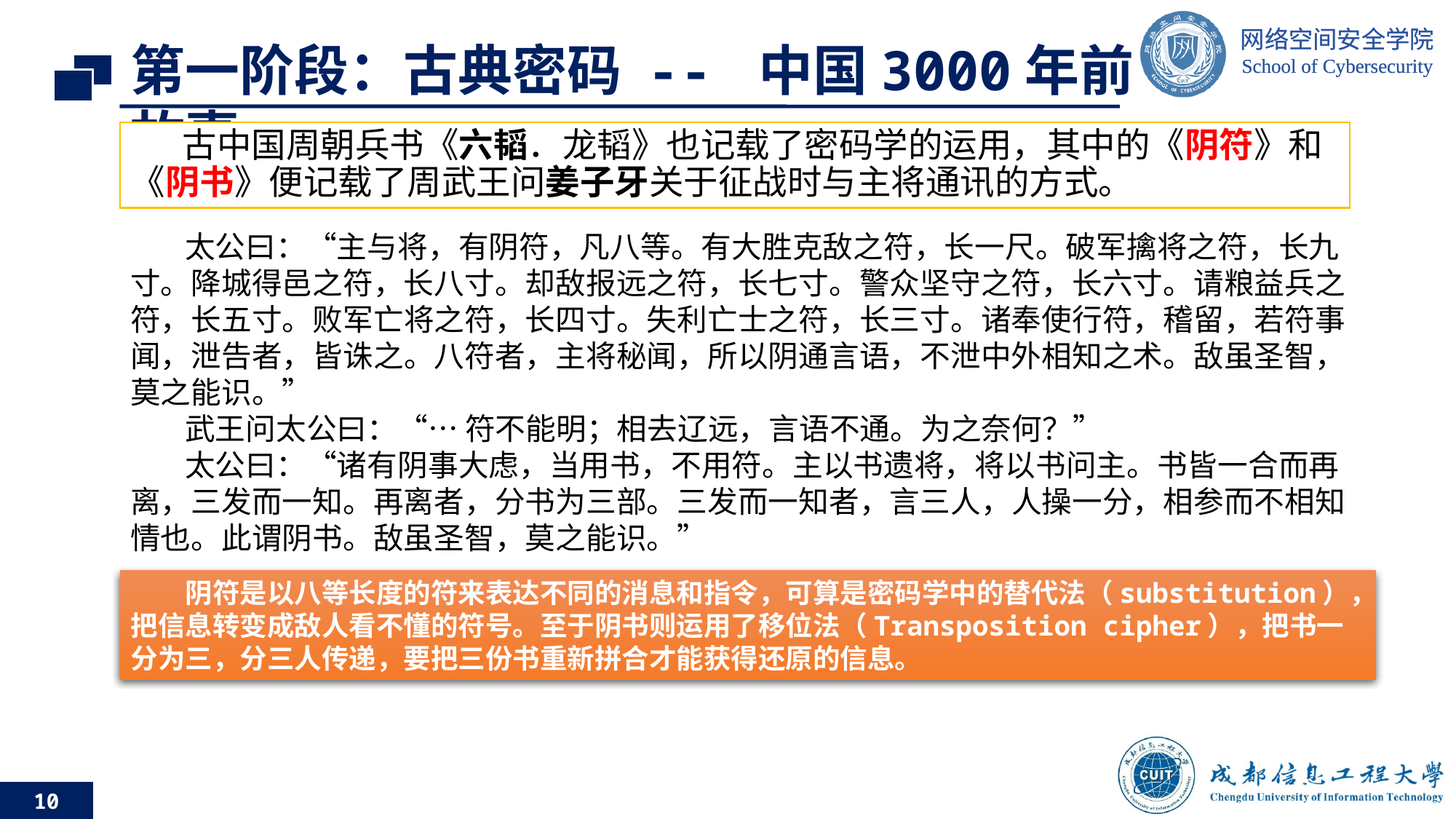

# 第一阶段：古典密码 -- 中国3000年前故事
古中国周朝兵书《六韬．龙韬》也记载了密码学的运用，其中的《阴符》和《阴书》便记载了周武王问姜子牙关于征战时与主将通讯的方式。
太公曰：“主与将，有阴符，凡八等。有大胜克敌之符，长一尺。破军擒将之符，长九寸。降城得邑之符，长八寸。却敌报远之符，长七寸。警众坚守之符，长六寸。请粮益兵之符，长五寸。败军亡将之符，长四寸。失利亡士之符，长三寸。诸奉使行符，稽留，若符事闻，泄告者，皆诛之。八符者，主将秘闻，所以阴通言语，不泄中外相知之术。敌虽圣智，莫之能识。”
武王问太公曰：“… 符不能明；相去辽远，言语不通。为之奈何？”
太公曰：“诸有阴事大虑，当用书，不用符。主以书遗将，将以书问主。书皆一合而再离，三发而一知。再离者，分书为三部。三发而一知者，言三人，人操一分，相参而不相知情也。此谓阴书。敌虽圣智，莫之能识。”
阴符是以八等长度的符来表达不同的消息和指令，可算是密码学中的替代法（substitution），把信息转变成敌人看不懂的符号。至于阴书则运用了移位法（Transposition cipher），把书一分为三，分三人传递，要把三份书重新拼合才能获得还原的信息。
10